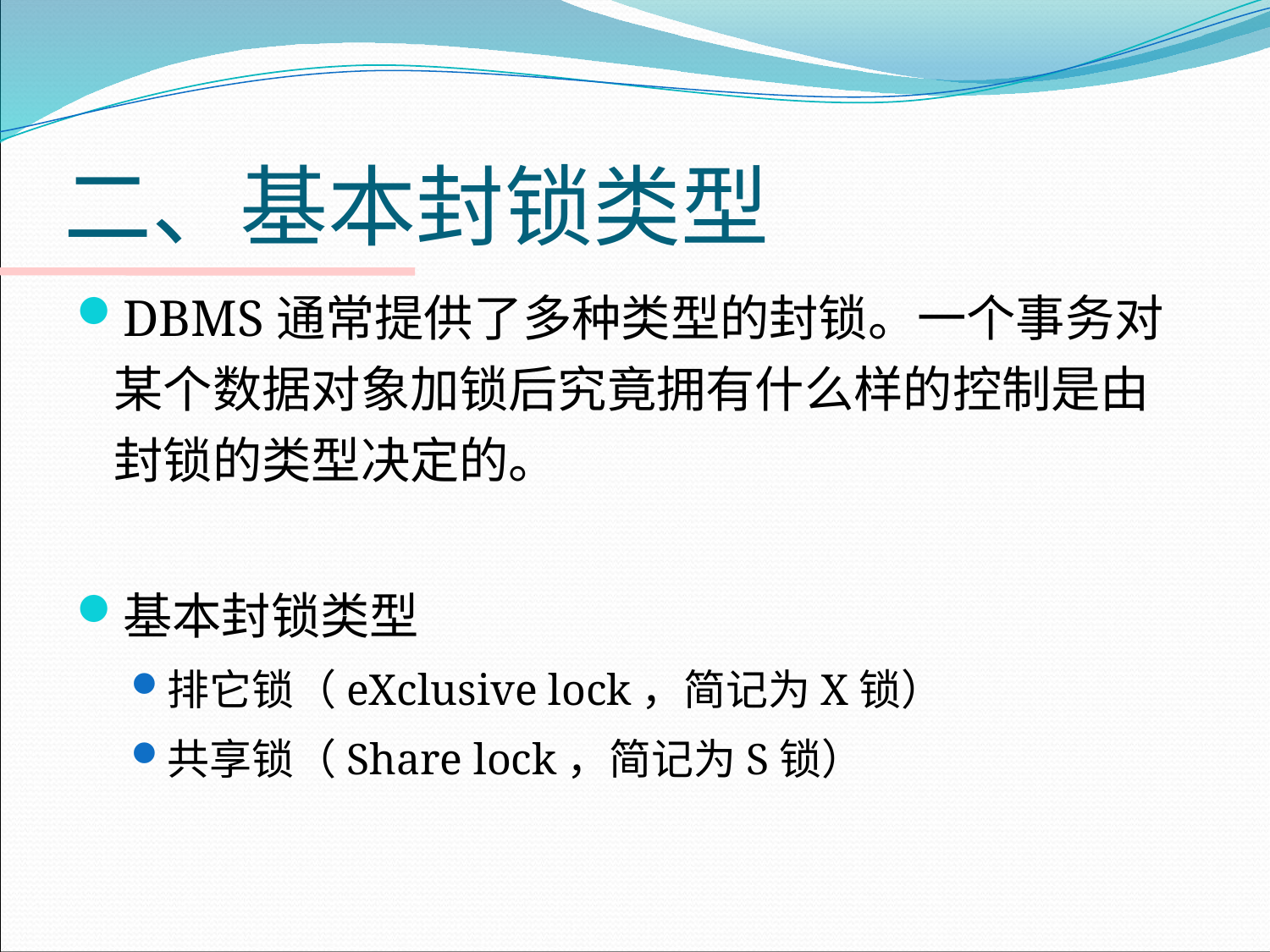

# 二、基本封锁类型
DBMS通常提供了多种类型的封锁。一个事务对某个数据对象加锁后究竟拥有什么样的控制是由封锁的类型决定的。

基本封锁类型
排它锁（eXclusive lock，简记为X锁）
共享锁（Share lock，简记为S锁）
999